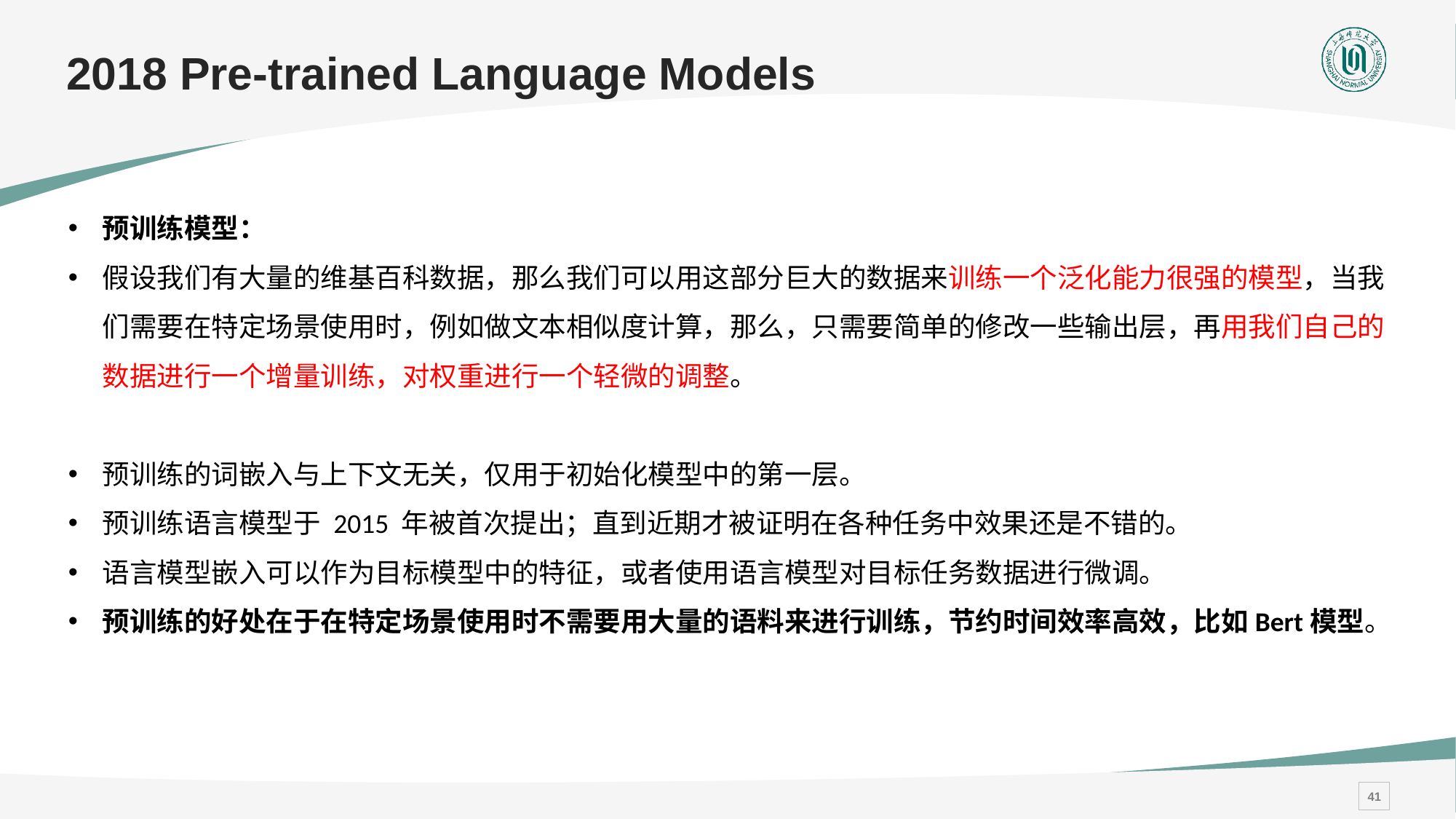

# 2018 Pre-trained Language Models
预训练模型：
假设我们有大量的维基百科数据，那么我们可以用这部分巨大的数据来训练一个泛化能力很强的模型，当我们需要在特定场景使用时，例如做文本相似度计算，那么，只需要简单的修改一些输出层，再用我们自己的数据进行一个增量训练，对权重进行一个轻微的调整。

预训练的词嵌入与上下文无关，仅用于初始化模型中的第一层。
预训练语言模型于 2015 年被首次提出；直到近期才被证明在各种任务中效果还是不错的。
语言模型嵌入可以作为目标模型中的特征，或者使用语言模型对目标任务数据进行微调。
预训练的好处在于在特定场景使用时不需要用大量的语料来进行训练，节约时间效率高效，比如Bert模型。